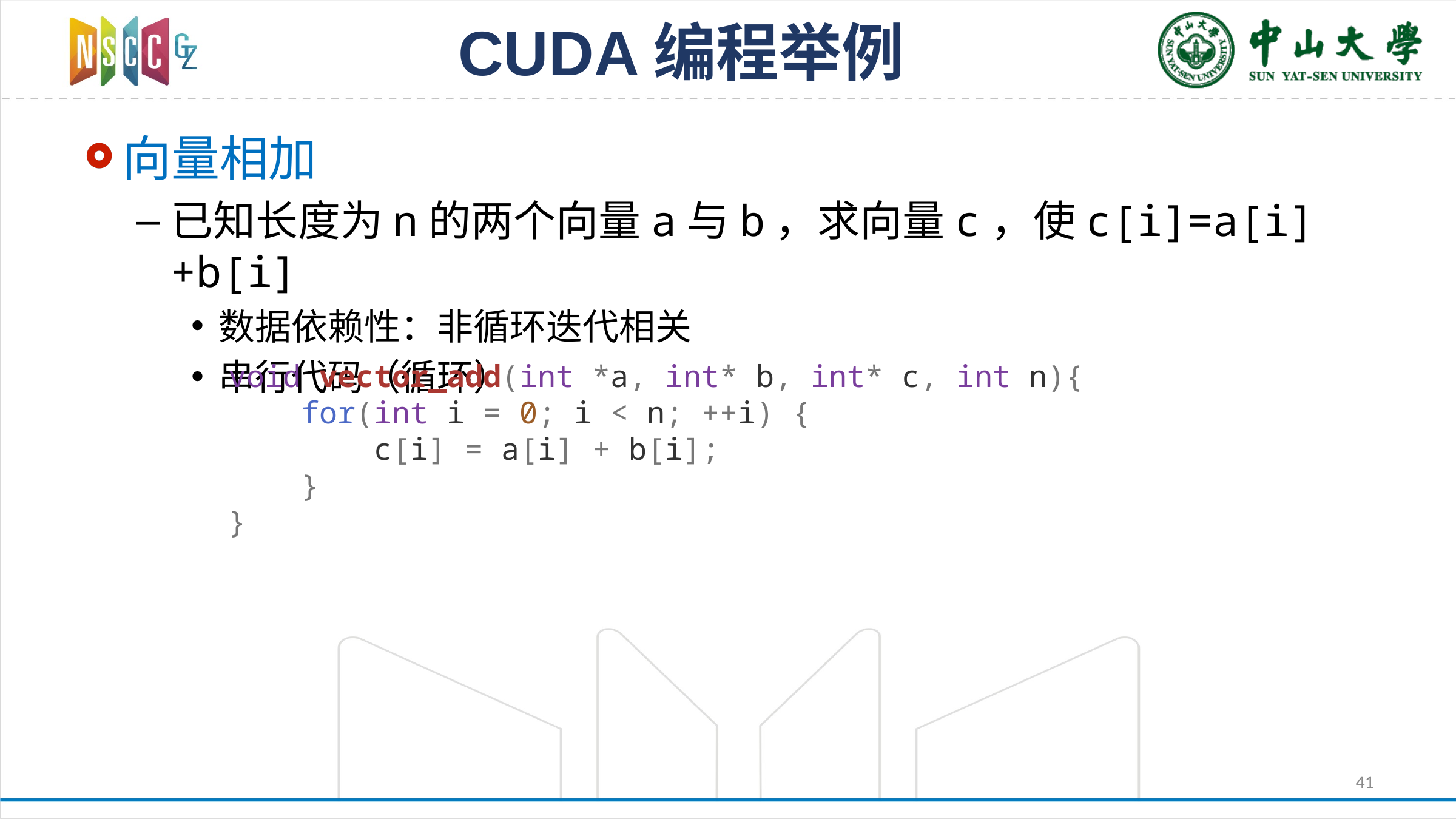

# CUDA编程举例
向量相加
已知长度为n的两个向量a与b，求向量c，使c[i]=a[i]+b[i]
数据依赖性：非循环迭代相关
串行代码（循环）

void vector_add(int *a, int* b, int* c, int n){
    for(int i = 0; i < n; ++i) {
        c[i] = a[i] + b[i];
    }
}
41